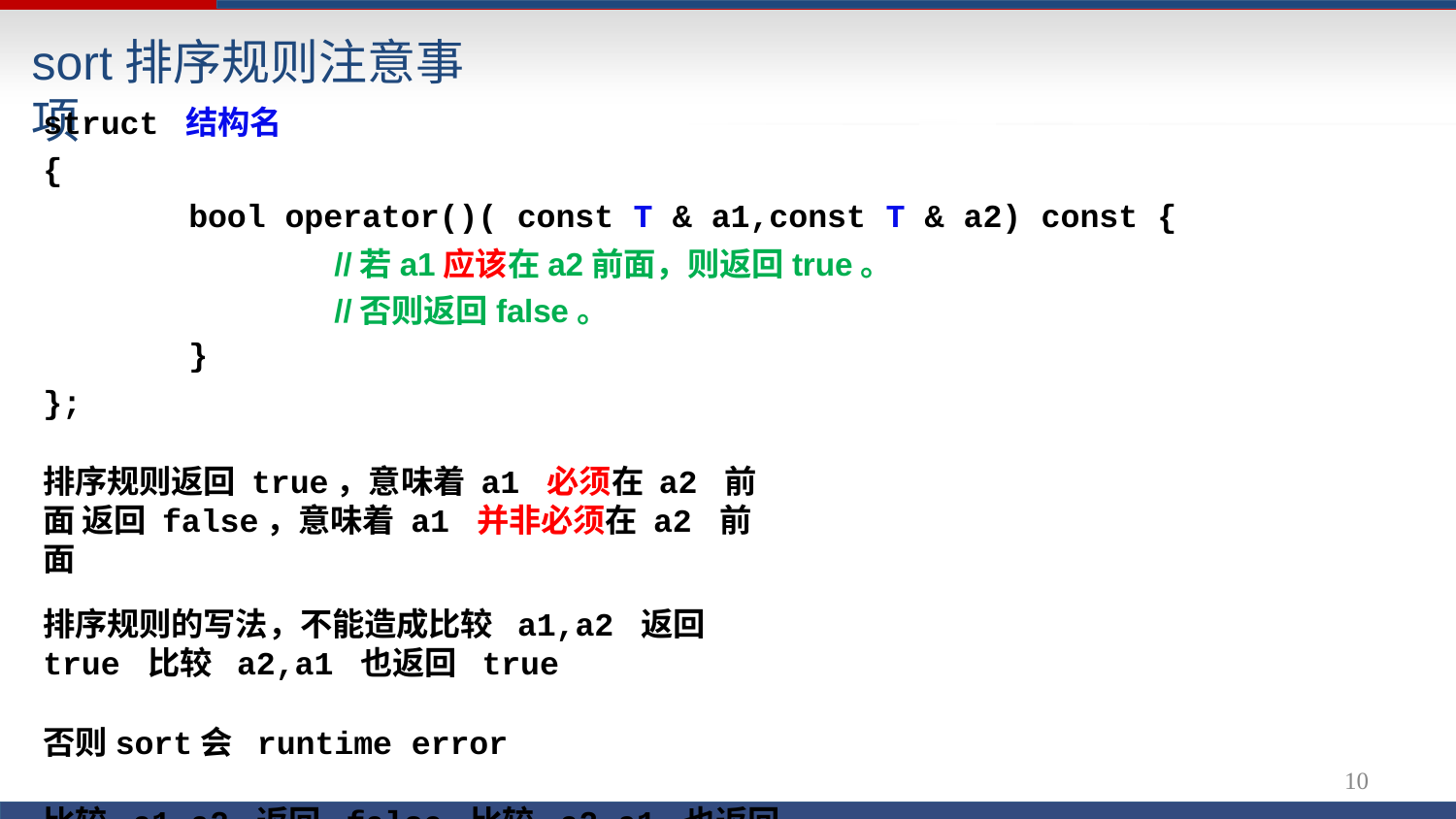

# sort排序规则注意事项
struct 结构名
{
bool operator()( const T & a1,const T & a2) const {
//若a1应该在a2前面，则返回true。
//否则返回false。
}
};

排序规则返回 true，意味着 a1 必须在 a2 前面 返回 false，意味着 a1 并非必须在 a2 前面

排序规则的写法，不能造成比较	a1,a2 返回 true 比较 a2,a1 也返回 true

否则sort会 runtime error

比较 a1,a2 返回 false 比较 a2,a1 也返回 false，则没有问题
10